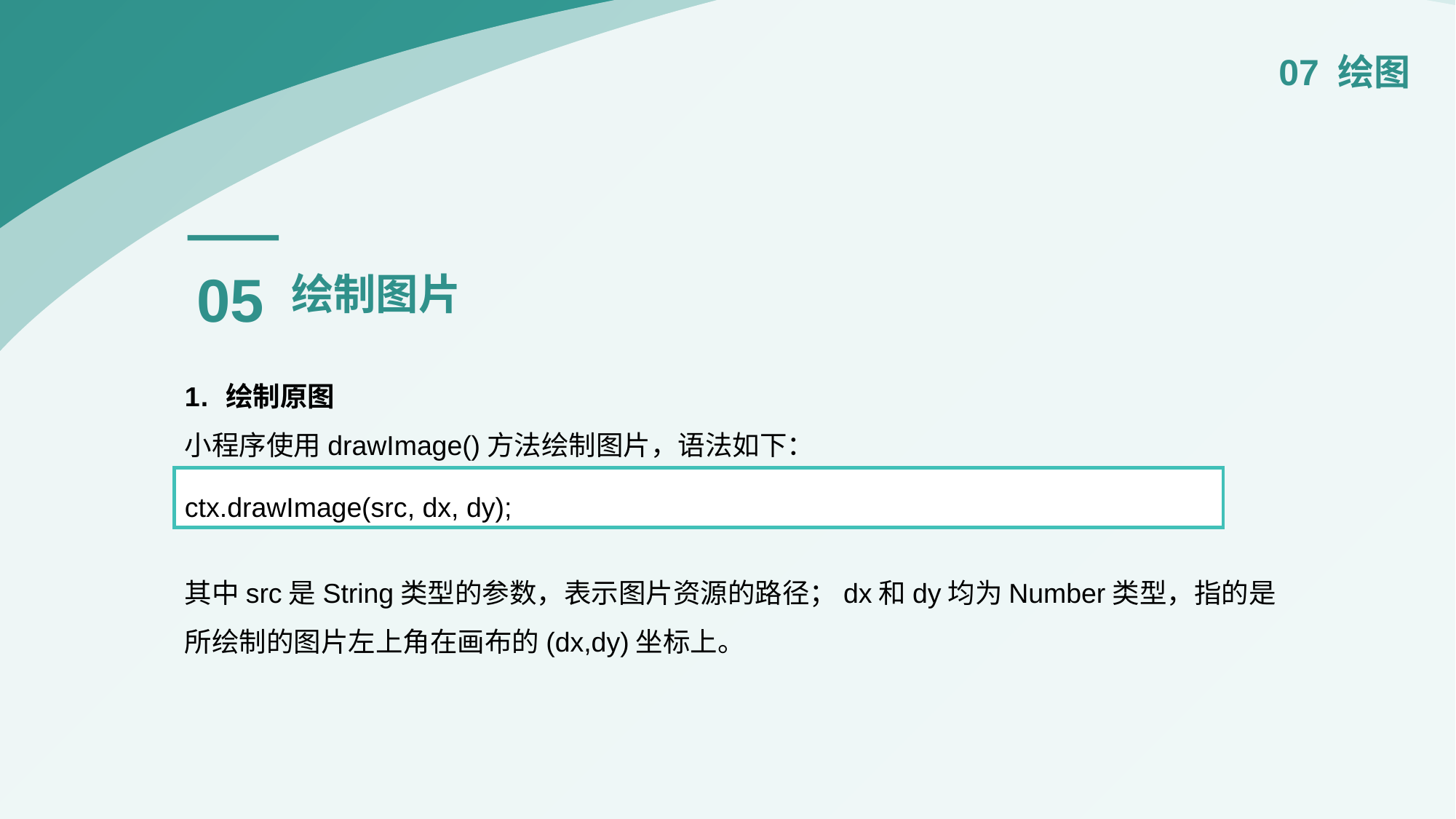

07 绘图
05

绘制图片
绘制原图
小程序使用drawImage()方法绘制图片，语法如下：

其中src是String类型的参数，表示图片资源的路径；dx和dy均为Number类型，指的是所绘制的图片左上角在画布的(dx,dy)坐标上。
ctx.drawImage(src, dx, dy);